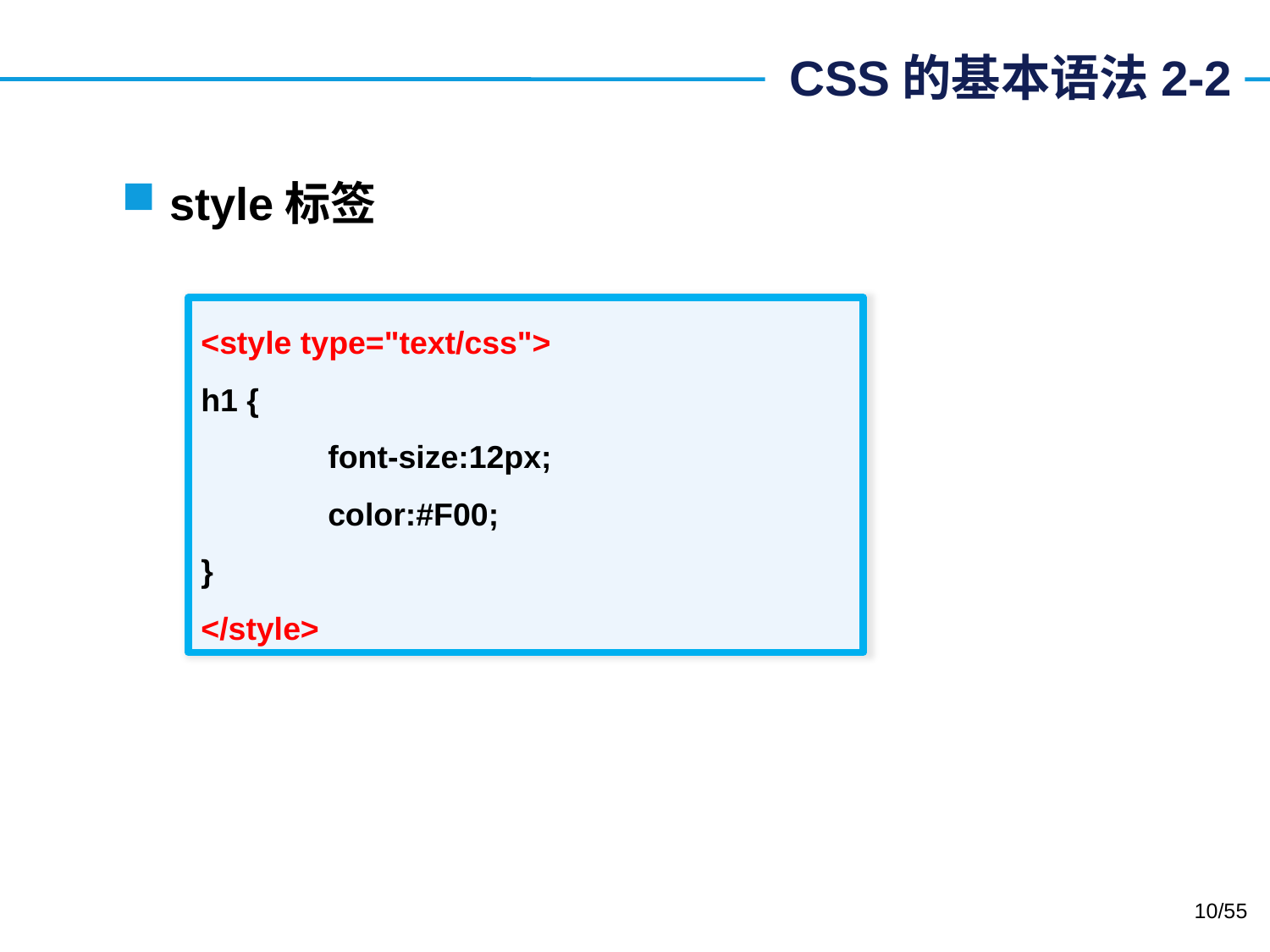

# CSS的基本语法2-2
style标签

<style type="text/css">
h1 {
	font-size:12px;
	color:#F00;
}
</style>
10/55